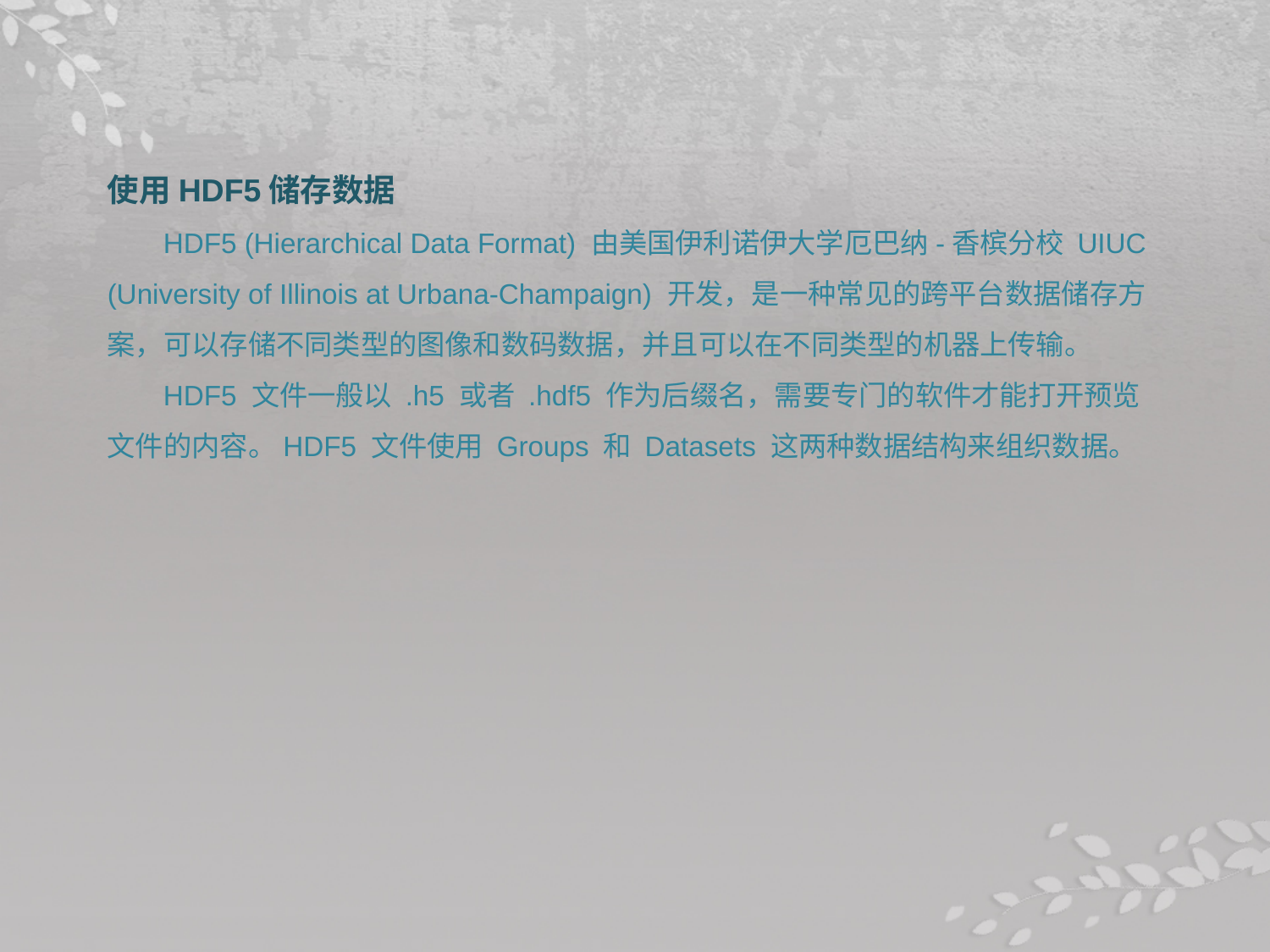

使用HDF5储存数据
HDF5 (Hierarchical Data Format) 由美国伊利诺伊大学厄巴纳-香槟分校 UIUC (University of Illinois at Urbana-Champaign) 开发，是一种常见的跨平台数据储存方案，可以存储不同类型的图像和数码数据，并且可以在不同类型的机器上传输。
HDF5 文件一般以 .h5 或者 .hdf5 作为后缀名，需要专门的软件才能打开预览文件的内容。HDF5 文件使用 Groups 和 Datasets 这两种数据结构来组织数据。